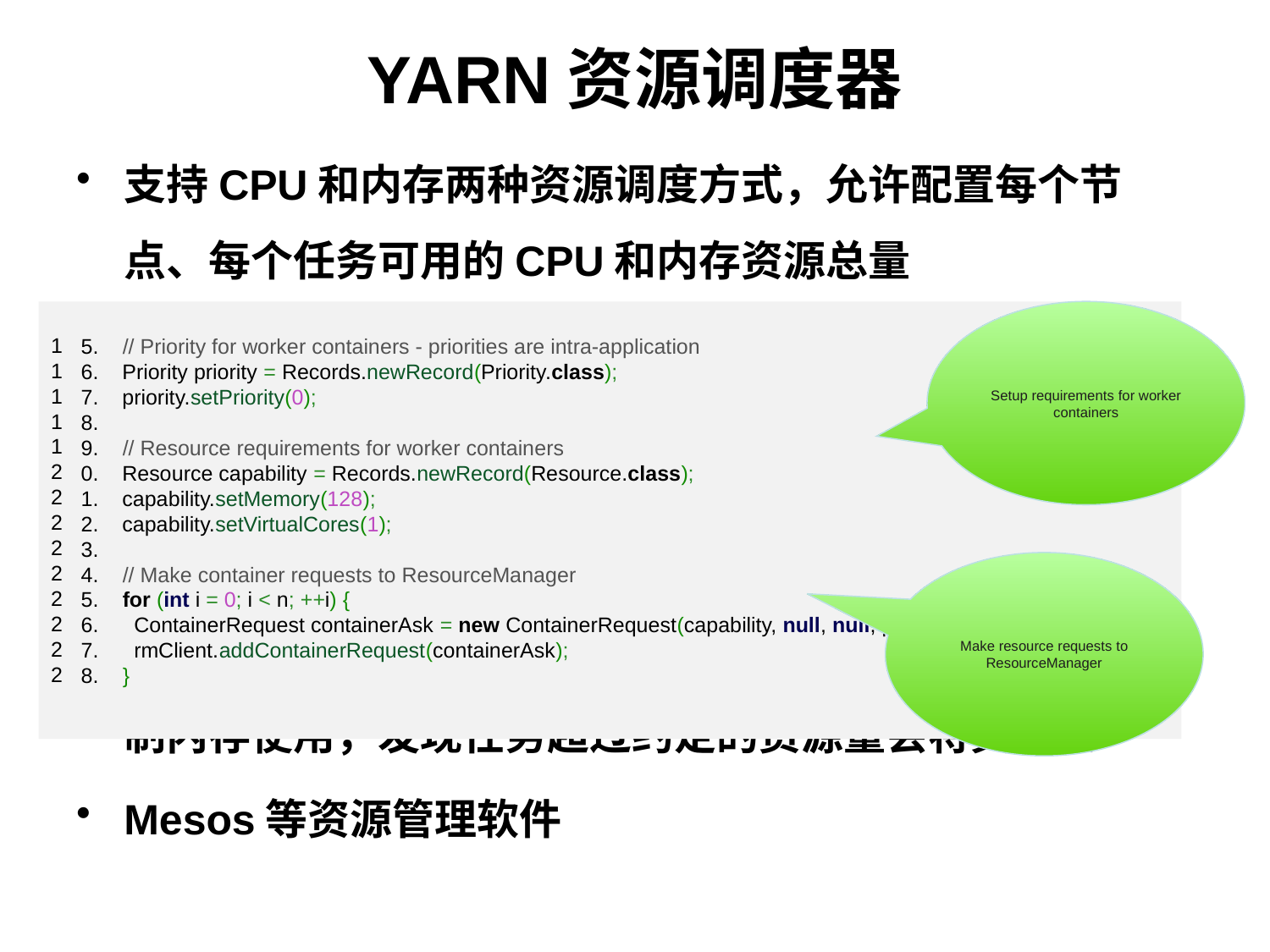

YARN资源调度器
支持CPU和内存两种资源调度方式，允许配置每个节点、每个任务可用的CPU和内存资源总量
可以根据实际需要和CPU性能将每个物理CPU划分成若干个虚拟CPU。管理员可为每个节点单独配置可用的虚拟CPU个数，用户程序也可指定每个任务需要的虚拟CPU个数
可为每个节点单独配置可用内存，采用线程监控的方案控制内存使用，发现任务超过约定的资源量会将其杀死
Mesos等资源管理软件

5.    // Priority for worker containers - priorities are intra-application
6.    Priority priority = Records.newRecord(Priority.class);
7.    priority.setPriority(0);
8.
9.    // Resource requirements for worker containers
0.    Resource capability = Records.newRecord(Resource.class);
1.    capability.setMemory(128);
2.    capability.setVirtualCores(1);
3.
4.    // Make container requests to ResourceManager
5.    for (int i = 0; i < n; ++i) {
6.      ContainerRequest containerAsk = new ContainerRequest(capability, null, null, priority);
7.      rmClient.addContainerRequest(containerAsk);
8.    }

Setup requirements for worker containers

Make resource requests to ResourceManager